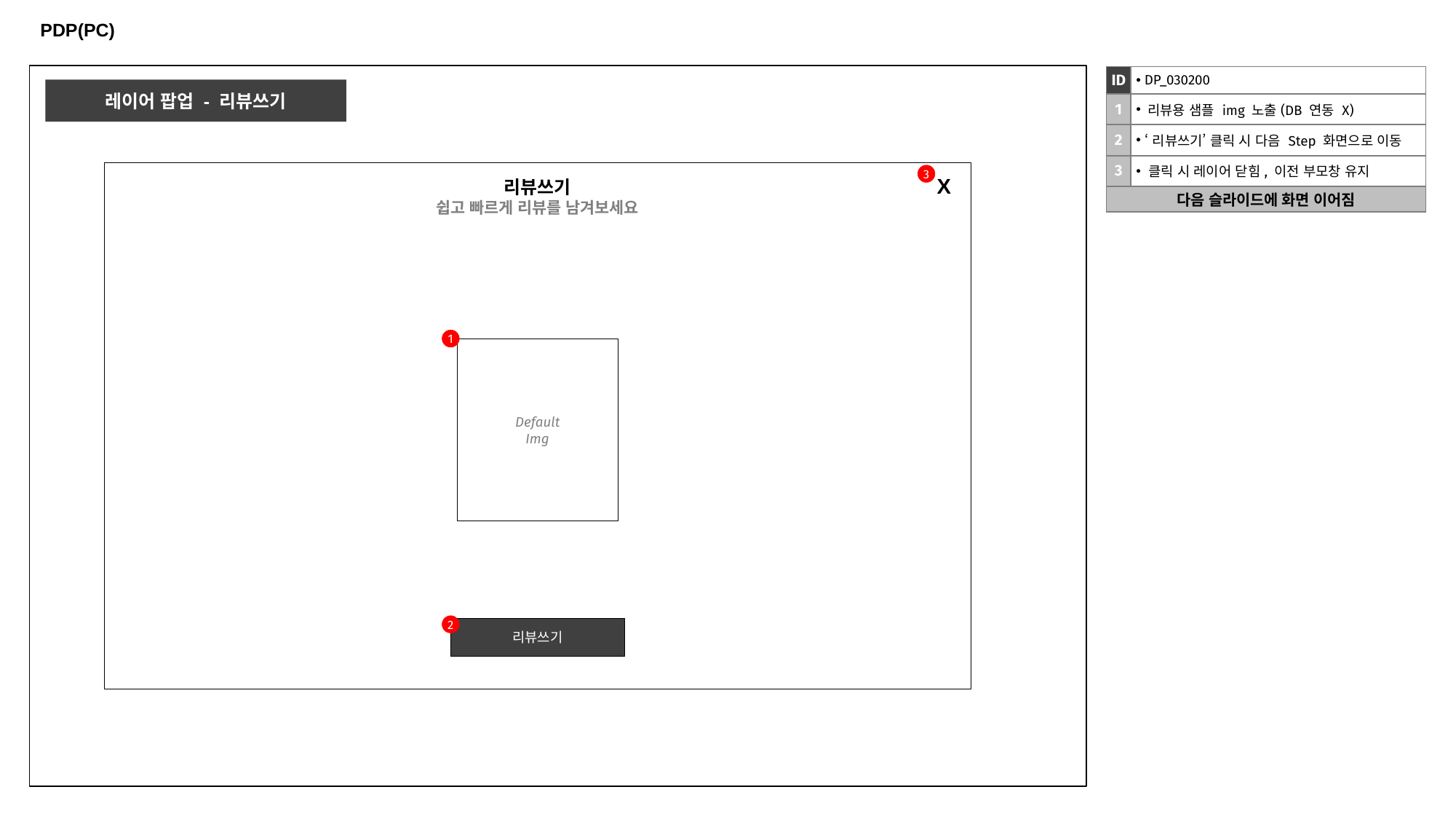

# PDP(PC)

| ID | DP\_030200 |
| --- | --- |
| 1 | 리뷰용 샘플 img 노출(DB 연동 X) |
| 2 | ‘리뷰쓰기’ 클릭 시 다음 Step 화면으로 이동 |
| 3 | 클릭 시 레이어 닫힘, 이전 부모창 유지 |
| 다음 슬라이드에 화면 이어짐 |  |
레이어 팝업 - 리뷰쓰기
리뷰쓰기
쉽고 빠르게 리뷰를 남겨보세요

3
X
1
Default
Img
2
리뷰쓰기